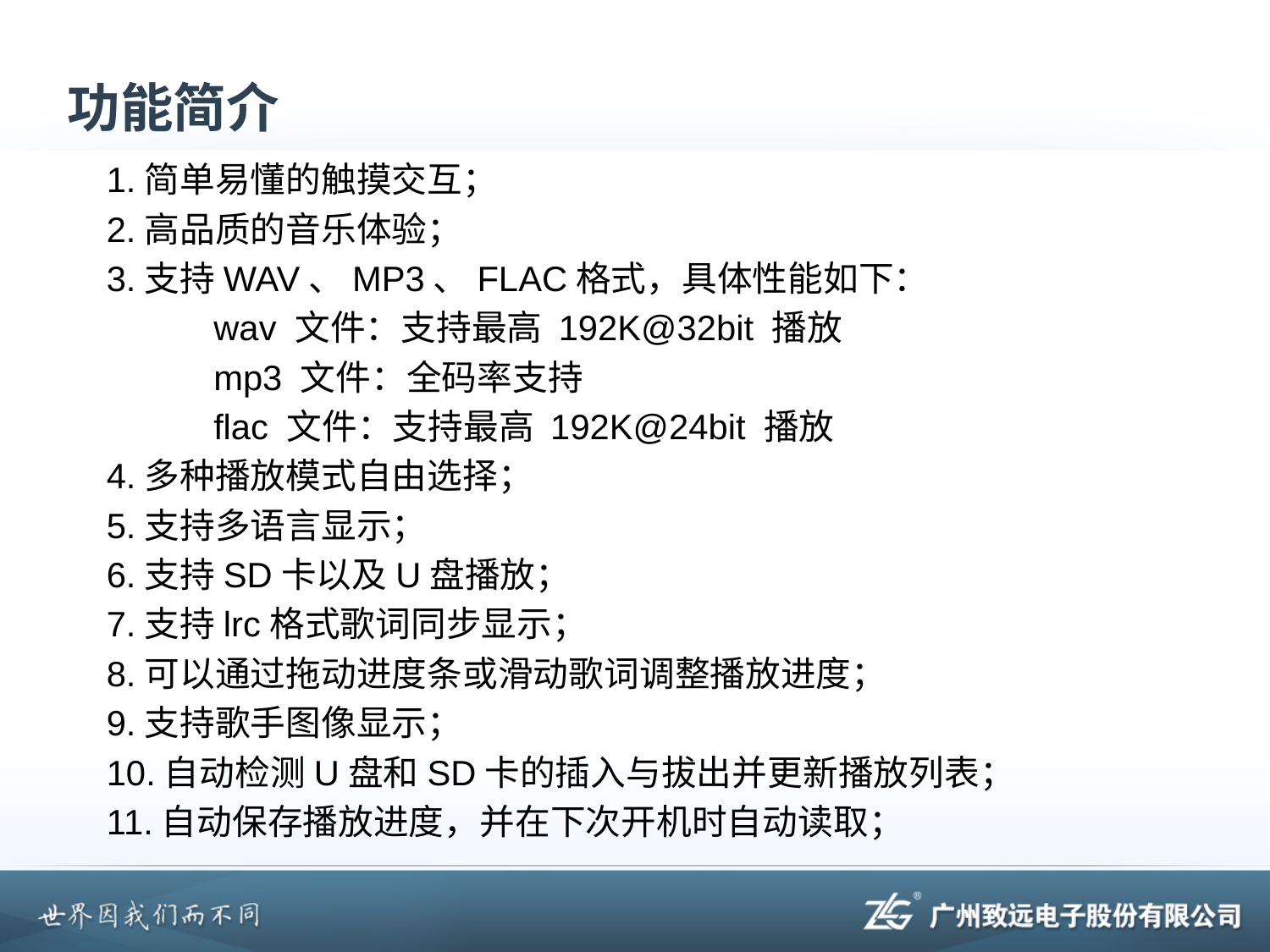

# 功能简介
    1.简单易懂的触摸交互；
    2.高品质的音乐体验；
    3.支持WAV、MP3、FLAC格式，具体性能如下：
               wav 文件：支持最高 192K@32bit 播放
               mp3 文件：全码率支持
               flac 文件：支持最高 192K@24bit 播放
    4.多种播放模式自由选择；
    5.支持多语言显示；
    6.支持SD卡以及U盘播放；
    7.支持lrc格式歌词同步显示；
    8.可以通过拖动进度条或滑动歌词调整播放进度；
    9.支持歌手图像显示；
    10.自动检测U盘和SD卡的插入与拔出并更新播放列表；
    11.自动保存播放进度，并在下次开机时自动读取；